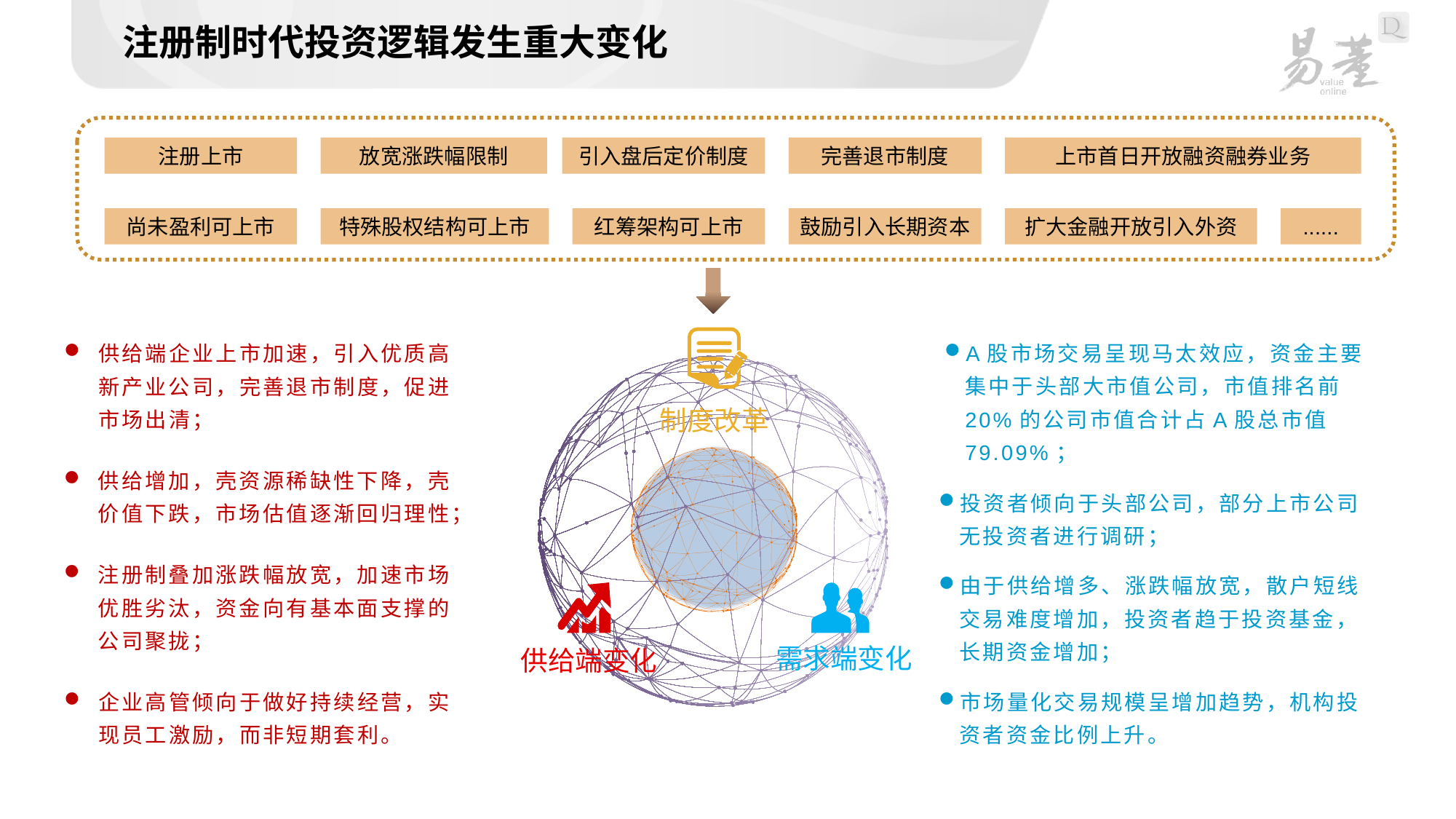

注册制时代投资逻辑发生重大变化

注册上市
放宽涨跌幅限制
引入盘后定价制度
完善退市制度
上市首日开放融资融券业务
尚未盈利可上市
特殊股权结构可上市
红筹架构可上市
鼓励引入长期资本
扩大金融开放引入外资
......

供给端企业上市加速，引入优质高新产业公司，完善退市制度，促进市场出清；

A股市场交易呈现马太效应，资金主要集中于头部大市值公司，市值排名前20%的公司市值合计占A股总市值79.09%；

制度改革

供给增加，壳资源稀缺性下降，壳价值下跌，市场估值逐渐回归理性；
投资者倾向于头部公司，部分上市公司无投资者进行调研；
注册制叠加涨跌幅放宽，加速市场优胜劣汰，资金向有基本面支撑的公司聚拢；
由于供给增多、涨跌幅放宽，散户短线交易难度增加，投资者趋于投资基金，长期资金增加；

需求端变化
供给端变化

企业高管倾向于做好持续经营，实现员工激励，而非短期套利。
市场量化交易规模呈增加趋势，机构投资者资金比例上升。